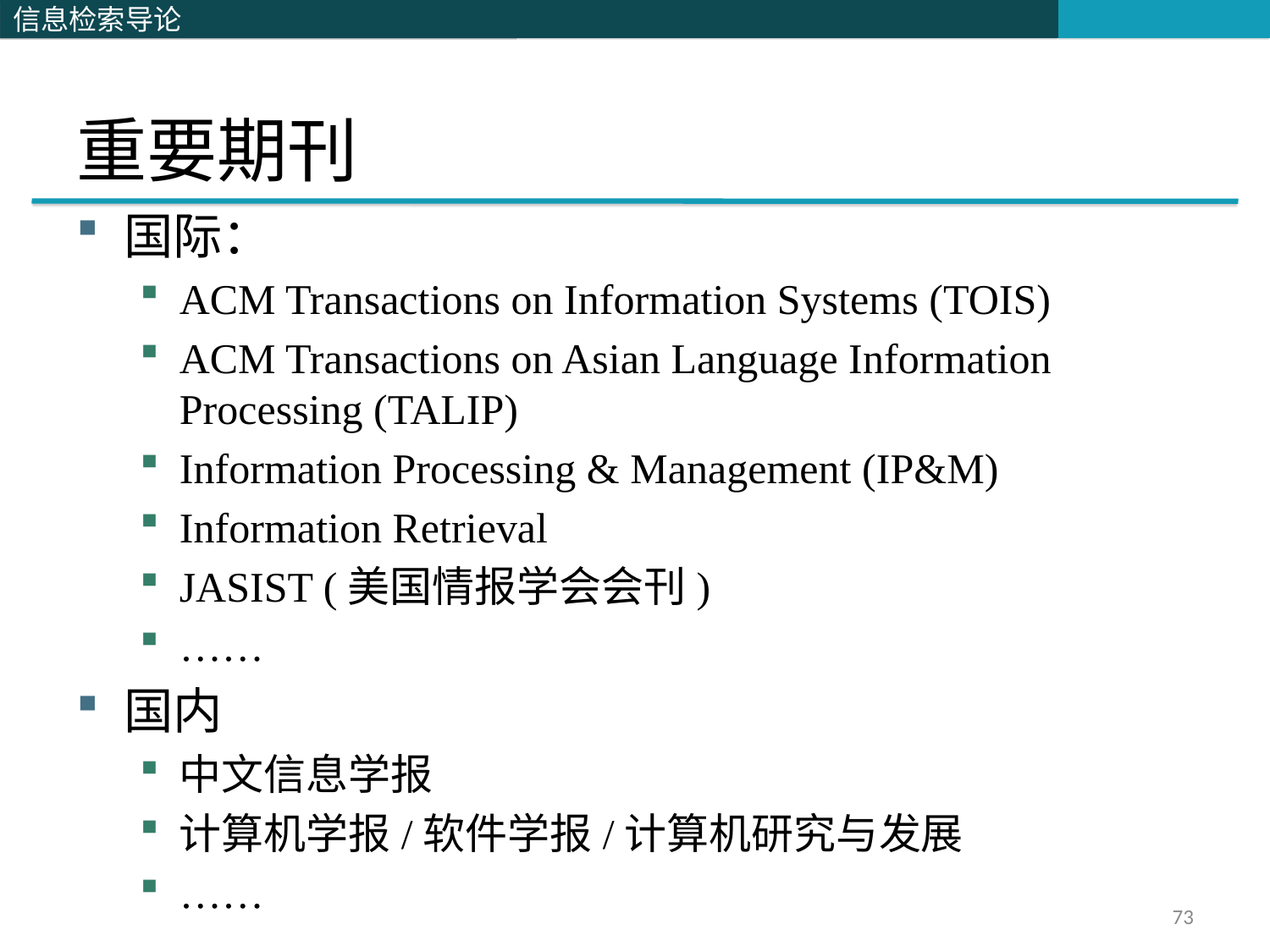

# 重要期刊
国际：
ACM Transactions on Information Systems (TOIS)
ACM Transactions on Asian Language Information Processing (TALIP)
Information Processing & Management (IP&M)
Information Retrieval
JASIST (美国情报学会会刊)
……
国内
中文信息学报
计算机学报/软件学报/计算机研究与发展
……
73